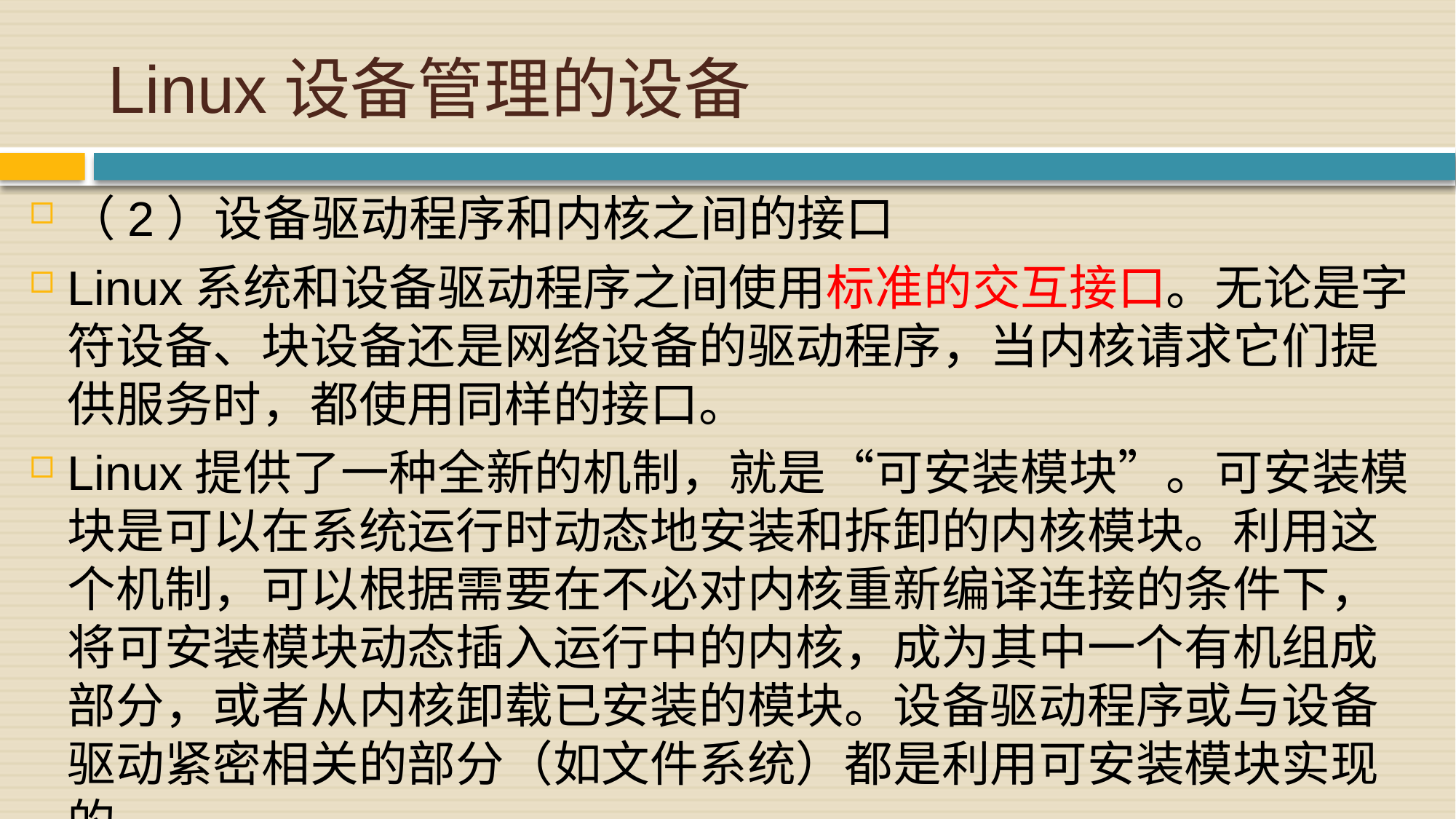

# Linux设备管理的设备
（2）设备驱动程序和内核之间的接口
Linux系统和设备驱动程序之间使用标准的交互接口。无论是字符设备、块设备还是网络设备的驱动程序，当内核请求它们提供服务时，都使用同样的接口。
Linux提供了一种全新的机制，就是“可安装模块”。可安装模块是可以在系统运行时动态地安装和拆卸的内核模块。利用这个机制，可以根据需要在不必对内核重新编译连接的条件下，将可安装模块动态插入运行中的内核，成为其中一个有机组成部分，或者从内核卸载已安装的模块。设备驱动程序或与设备驱动紧密相关的部分（如文件系统）都是利用可安装模块实现的。